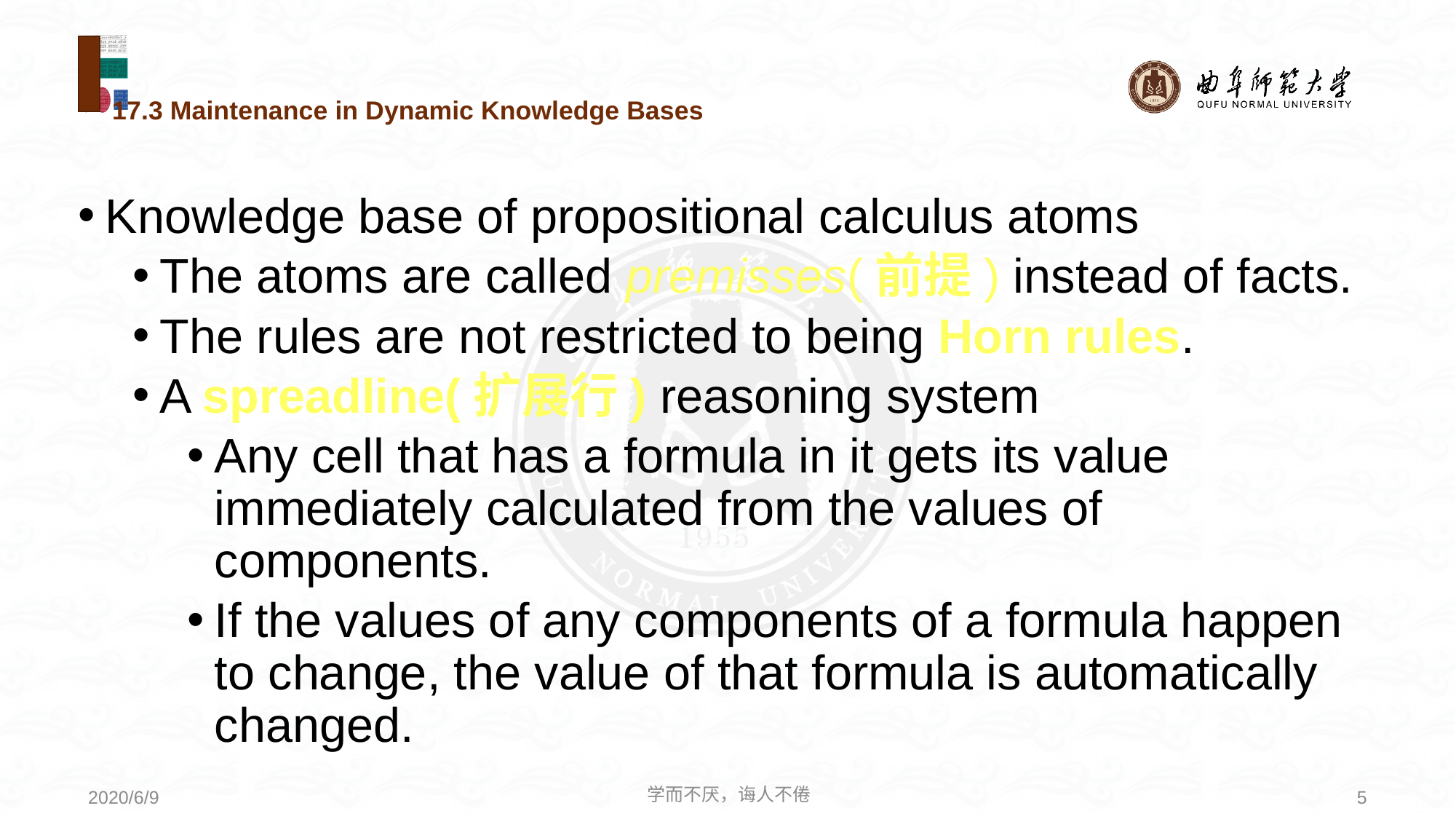

# 17.3 Maintenance in Dynamic Knowledge Bases
Knowledge base of propositional calculus atoms
The atoms are called premisses(前提) instead of facts.
The rules are not restricted to being Horn rules.
A spreadline(扩展行) reasoning system
Any cell that has a formula in it gets its value immediately calculated from the values of components.
If the values of any components of a formula happen to change, the value of that formula is automatically changed.
学而不厌，诲人不倦
5
2020/6/9